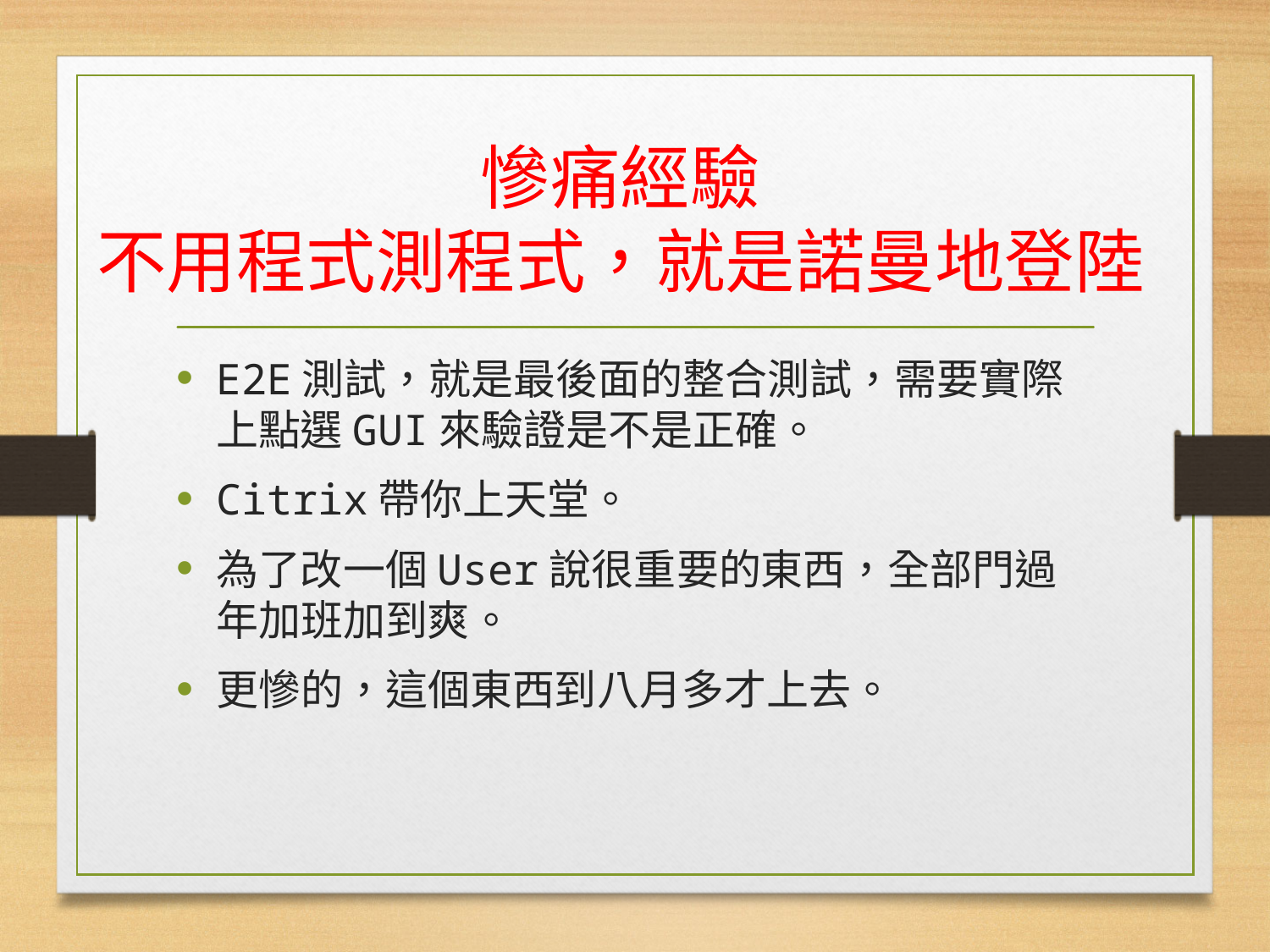

# 慘痛經驗 不用程式測程式，就是諾曼地登陸
E2E測試，就是最後面的整合測試，需要實際上點選GUI來驗證是不是正確。
Citrix帶你上天堂。
為了改一個User說很重要的東西，全部門過年加班加到爽。
更慘的，這個東西到八月多才上去。